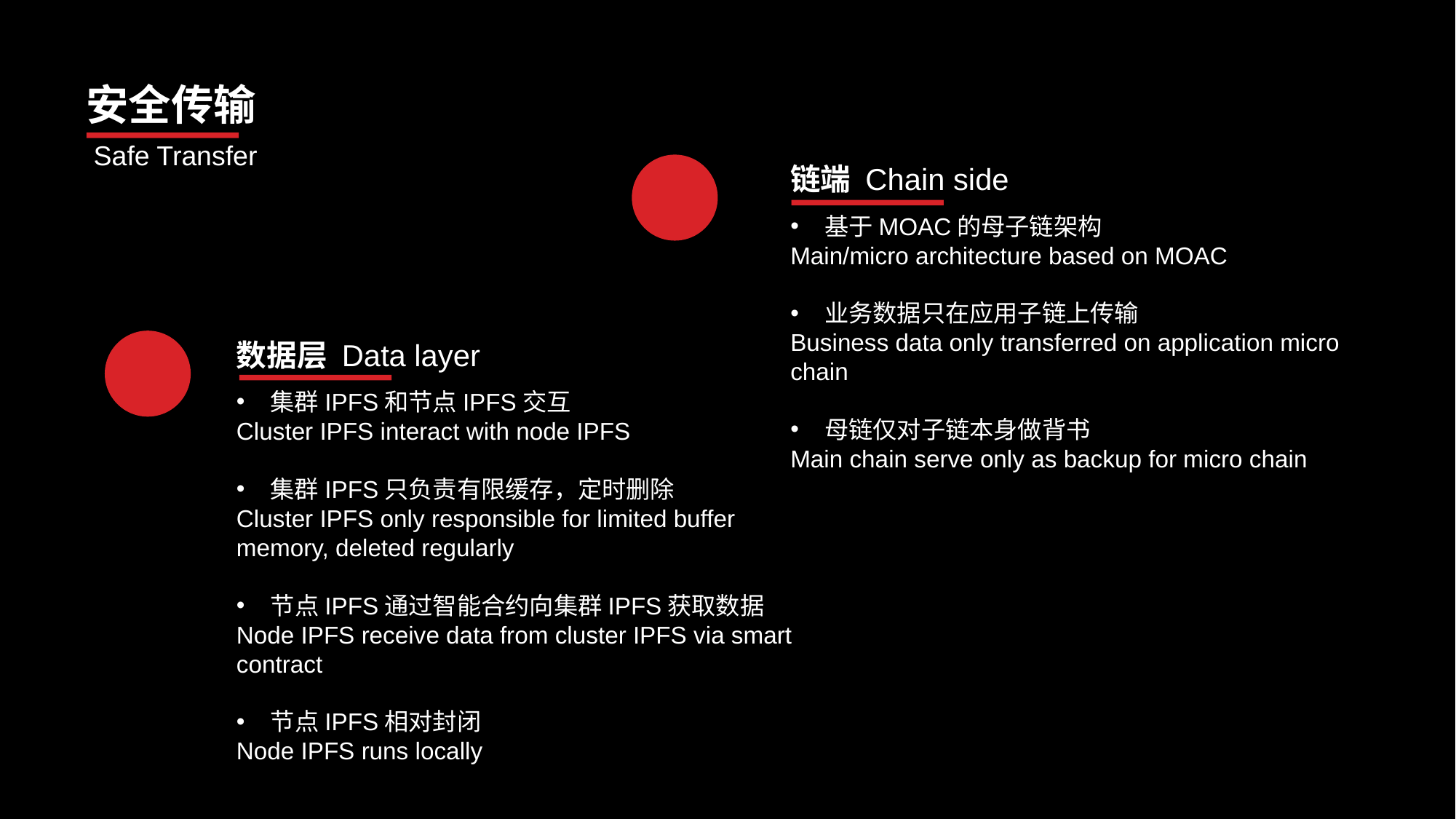

安全传输

Safe Transfer

链端 Chain side

基于MOAC的母子链架构
Main/micro architecture based on MOAC

业务数据只在应用子链上传输
Business data only transferred on application micro chain

母链仅对子链本身做背书
Main chain serve only as backup for micro chain

数据层 Data layer

集群IPFS和节点IPFS交互
Cluster IPFS interact with node IPFS

集群IPFS只负责有限缓存，定时删除
Cluster IPFS only responsible for limited buffer memory, deleted regularly

节点IPFS通过智能合约向集群IPFS获取数据
Node IPFS receive data from cluster IPFS via smart contract

节点IPFS相对封闭
Node IPFS runs locally